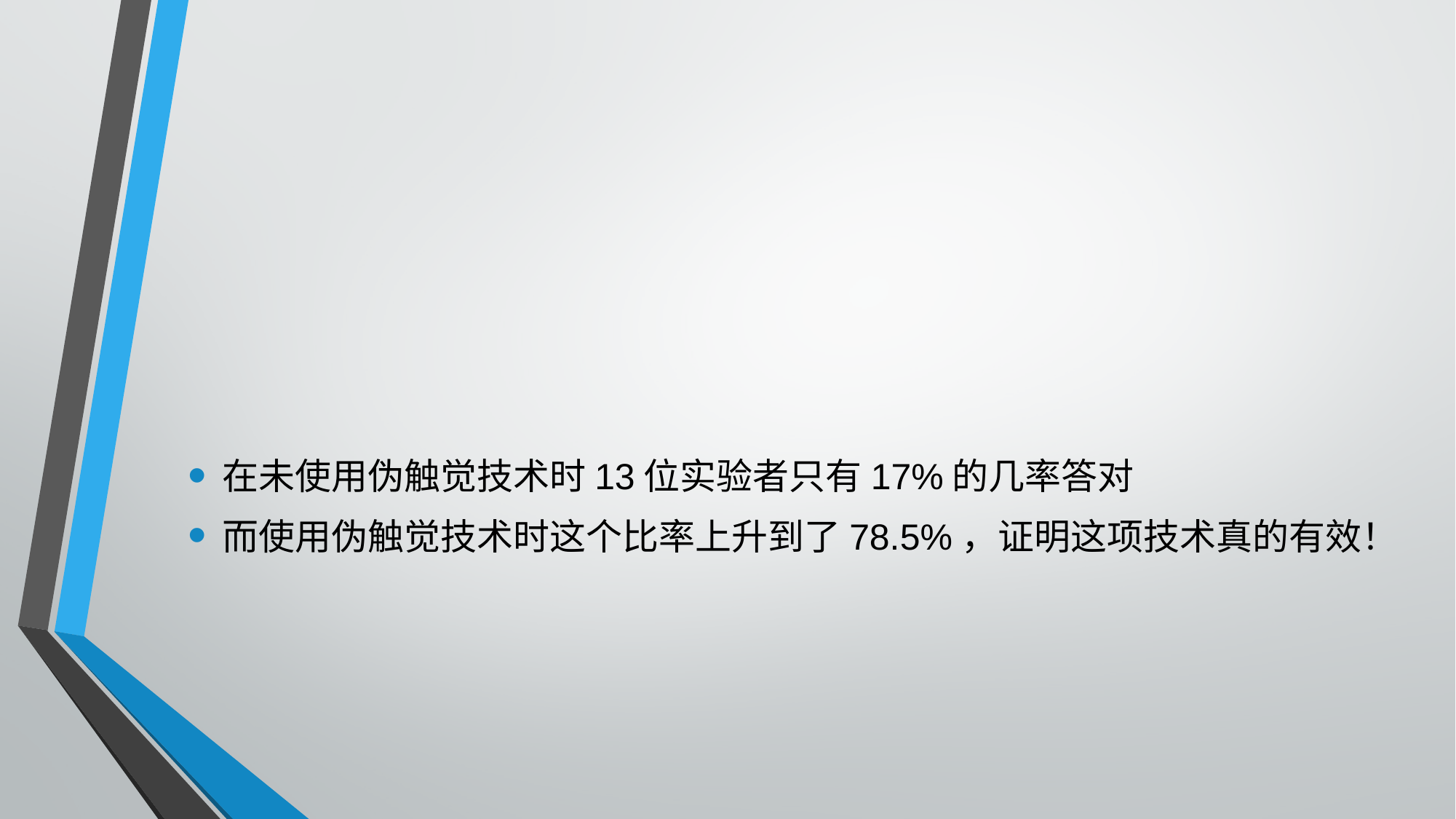

#
在未使用伪触觉技术时13位实验者只有17%的几率答对
而使用伪触觉技术时这个比率上升到了78.5%，证明这项技术真的有效！